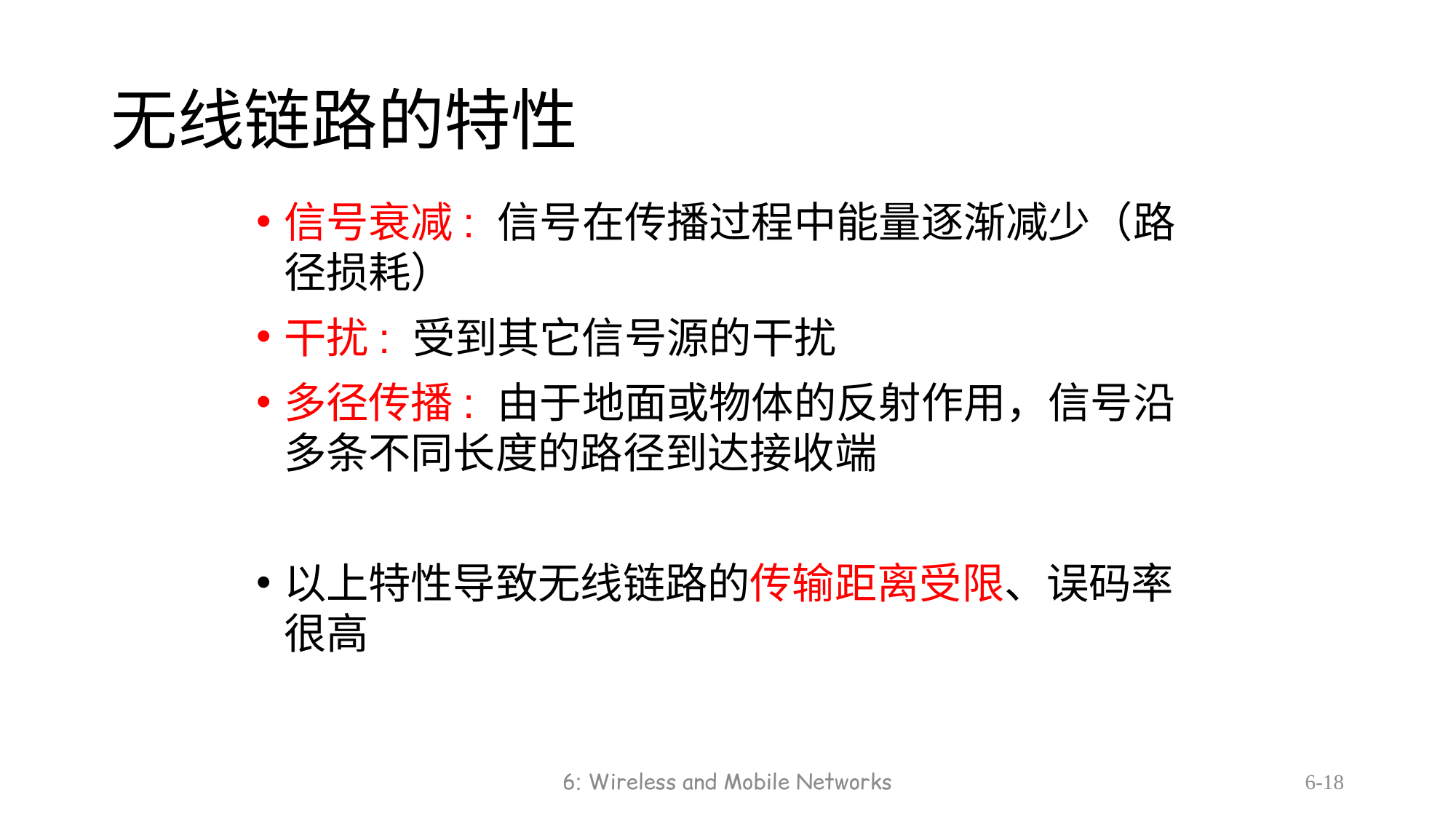

# 无线链路的特性
信号衰减: 信号在传播过程中能量逐渐减少（路径损耗）
干扰: 受到其它信号源的干扰
多径传播: 由于地面或物体的反射作用，信号沿多条不同长度的路径到达接收端

以上特性导致无线链路的传输距离受限、误码率很高
6: Wireless and Mobile Networks
6-18